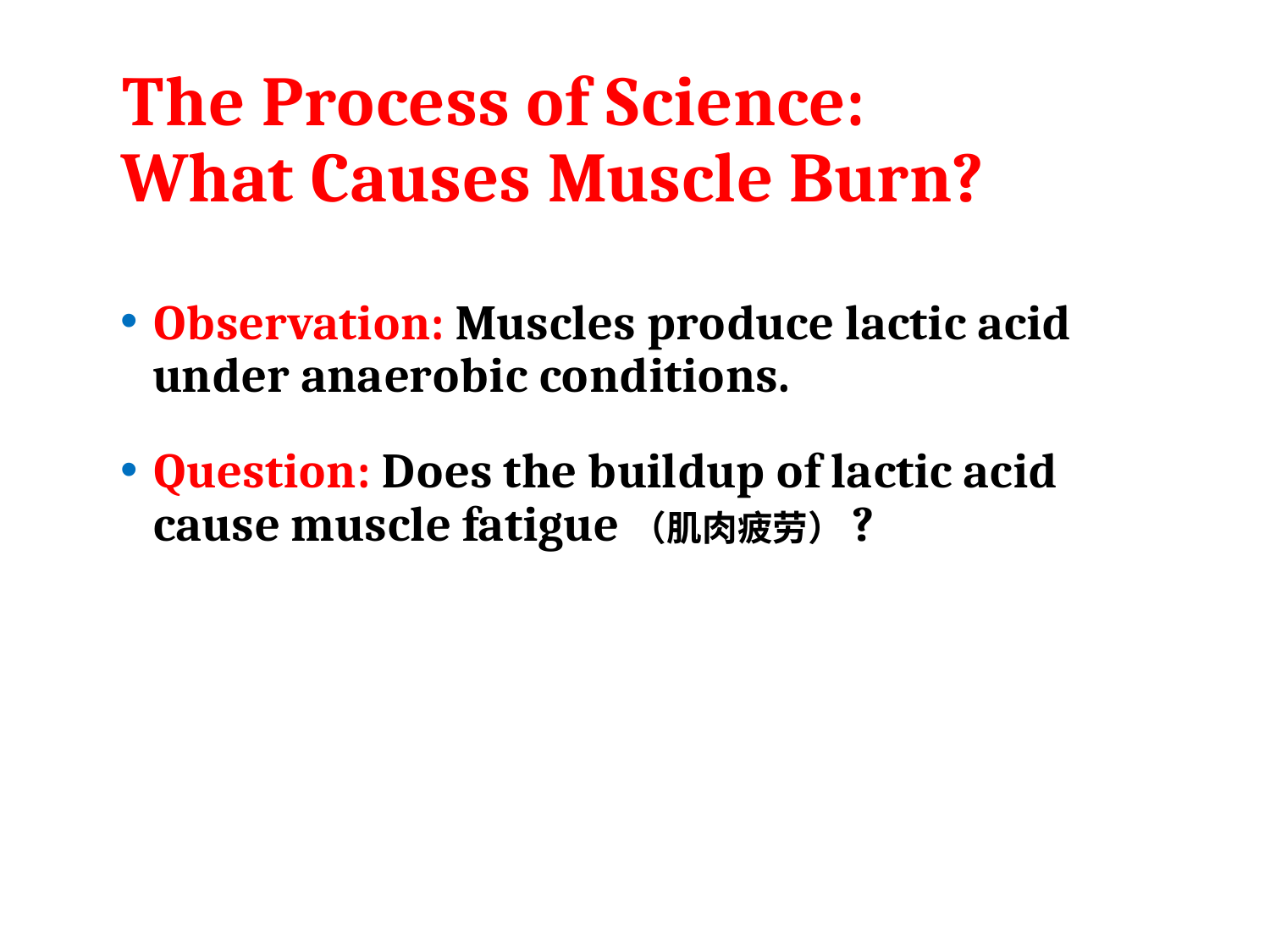

# The Process of Science: What Causes Muscle Burn?
Observation: Muscles produce lactic acid under anaerobic conditions.
Question: Does the buildup of lactic acid cause muscle fatigue（肌肉疲劳）?